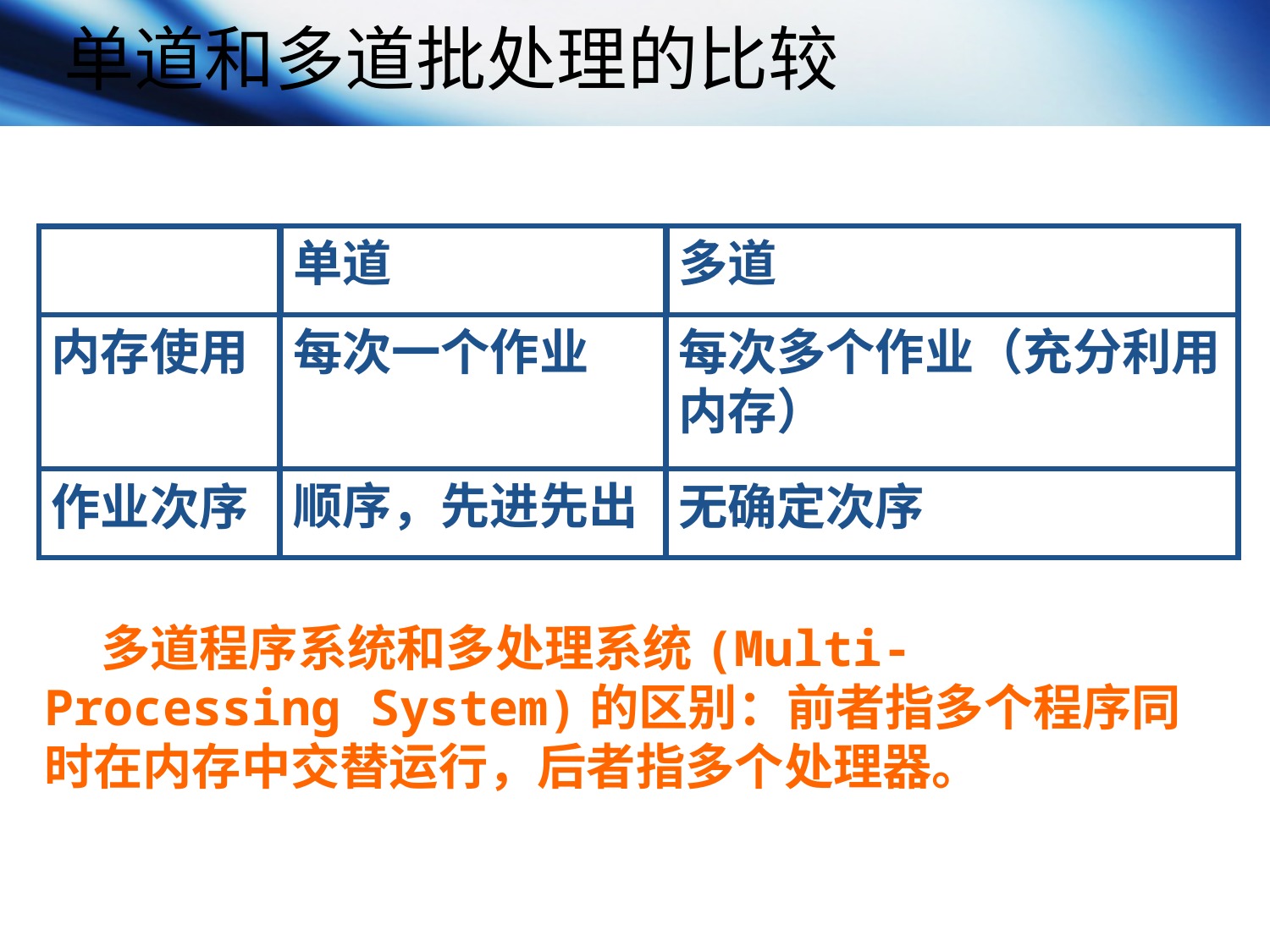

单道和多道批处理的比较
单道
多道

内存使用
每次一个作业
每次多个作业（充分利用内存）
顺序，先进先出
作业次序
无确定次序
    多道程序系统和多处理系统(Multi-Processing System)的区别：前者指多个程序同时在内存中交替运行，后者指多个处理器。